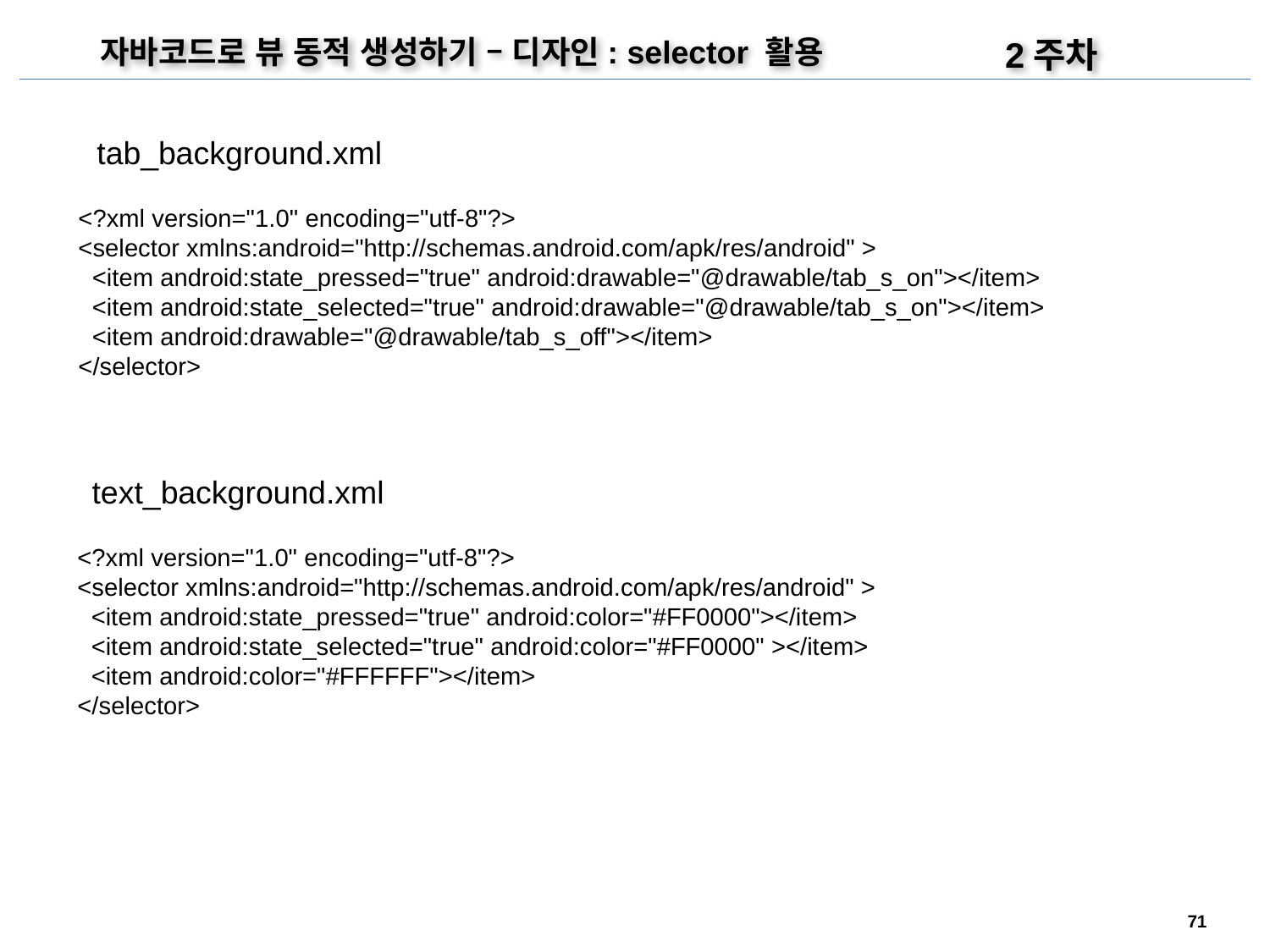

2주차
자바코드로 뷰 동적 생성하기 – 디자인: selector 활용
tab_background.xml
<?xml version="1.0" encoding="utf-8"?>
<selector xmlns:android="http://schemas.android.com/apk/res/android" >
  <item android:state_pressed="true" android:drawable="@drawable/tab_s_on"></item>
  <item android:state_selected="true" android:drawable="@drawable/tab_s_on"></item>
  <item android:drawable="@drawable/tab_s_off"></item>
</selector>
text_background.xml
<?xml version="1.0" encoding="utf-8"?>
<selector xmlns:android="http://schemas.android.com/apk/res/android" >
  <item android:state_pressed="true" android:color="#FF0000"></item>
  <item android:state_selected="true" android:color="#FF0000" ></item>
  <item android:color="#FFFFFF"></item>
</selector>